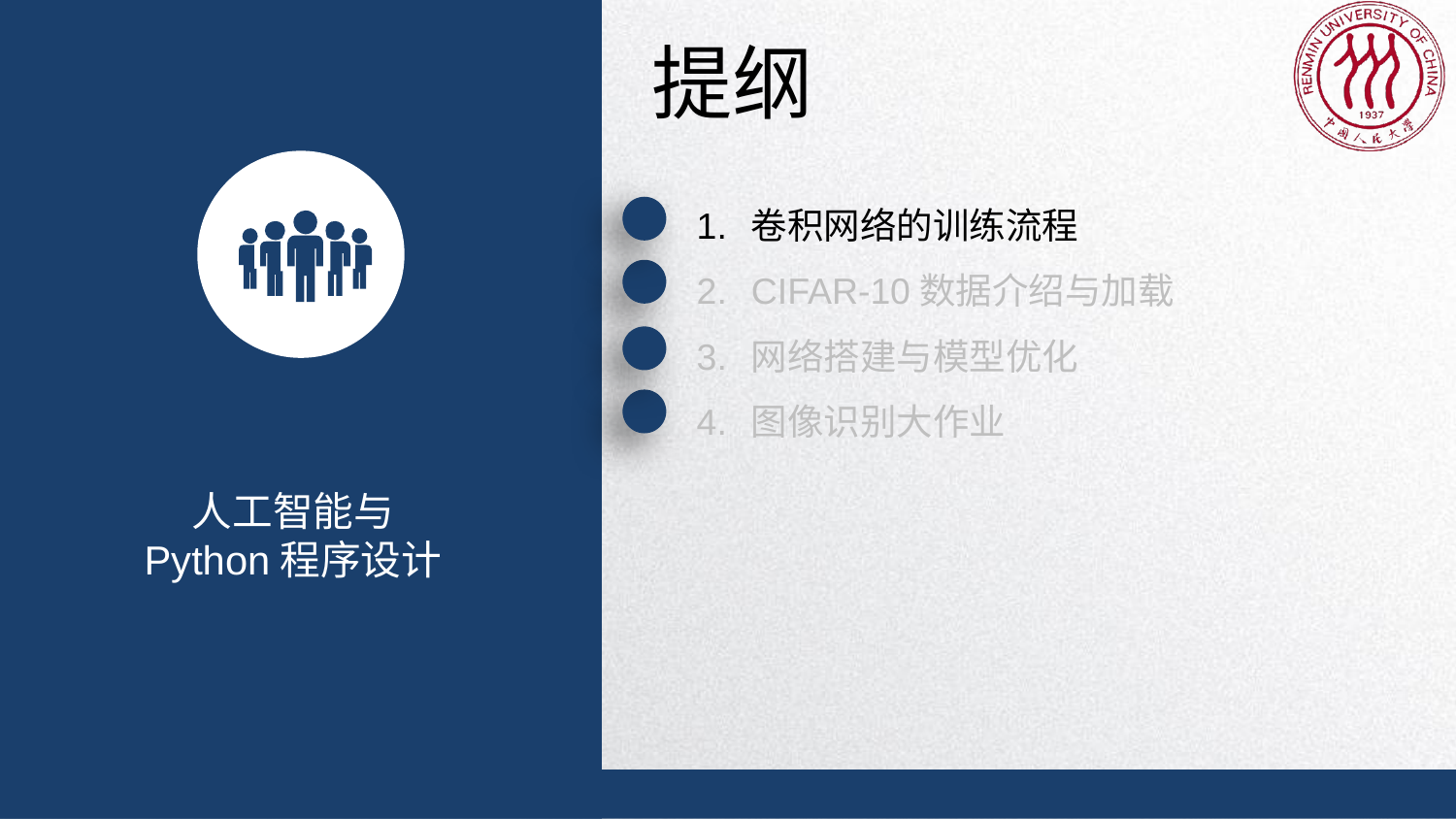

提纲

卷积网络的训练流程
CIFAR-10数据介绍与加载
网络搭建与模型优化
图像识别大作业

人工智能与
Python程序设计